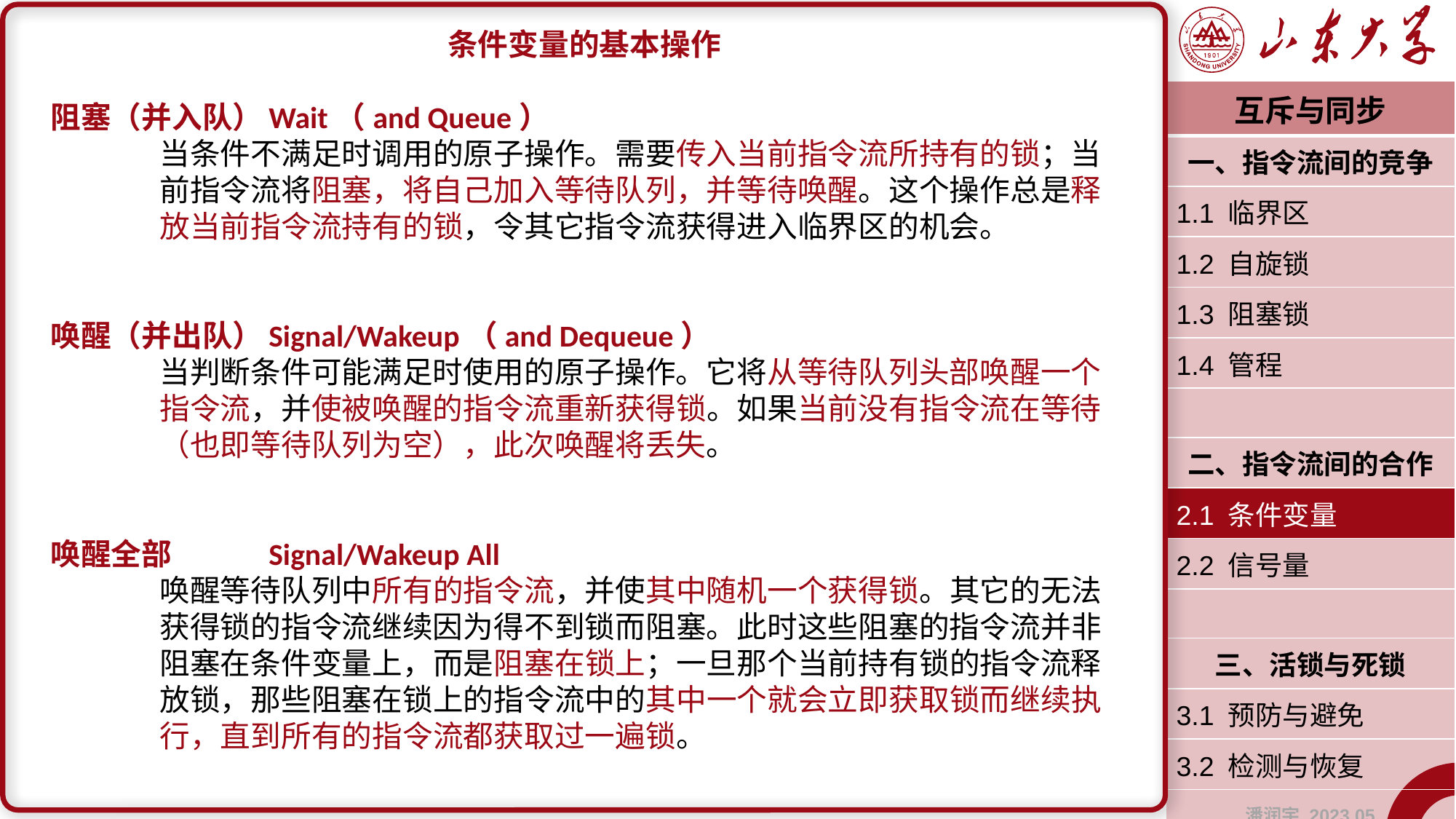

条件变量的基本操作

阻塞（并入队）	Wait（and Queue）
	当条件不满足时调用的原子操作。需要传入当前指令流所持有的锁；当	前指令流将阻塞，将自己加入等待队列，并等待唤醒。这个操作总是释	放当前指令流持有的锁，令其它指令流获得进入临界区的机会。

唤醒（并出队）	Signal/Wakeup（and Dequeue）
	当判断条件可能满足时使用的原子操作。它将从等待队列头部唤醒一个	指令流，并使被唤醒的指令流重新获得锁。如果当前没有指令流在等待	（也即等待队列为空），此次唤醒将丢失。

唤醒全部	Signal/Wakeup All
	唤醒等待队列中所有的指令流，并使其中随机一个获得锁。其它的无法	获得锁的指令流继续因为得不到锁而阻塞。此时这些阻塞的指令流并非	阻塞在条件变量上，而是阻塞在锁上；一旦那个当前持有锁的指令流释	放锁，那些阻塞在锁上的指令流中的其中一个就会立即获取锁而继续执	行，直到所有的指令流都获取过一遍锁。
| 互斥与同步 |
| --- |
| 一、指令流间的竞争 |
| 1.1 临界区 |
| 1.2 自旋锁 |
| 1.3 阻塞锁 |
| 1.4 管程 |
|  |
| 二、指令流间的合作 |
| 2.1 条件变量 |
| 2.2 信号量 |
|  |
| 三、活锁与死锁 |
| 3.1 预防与避免 |
| 3.2 检测与恢复 |
| 潘润宇 2023.05 |